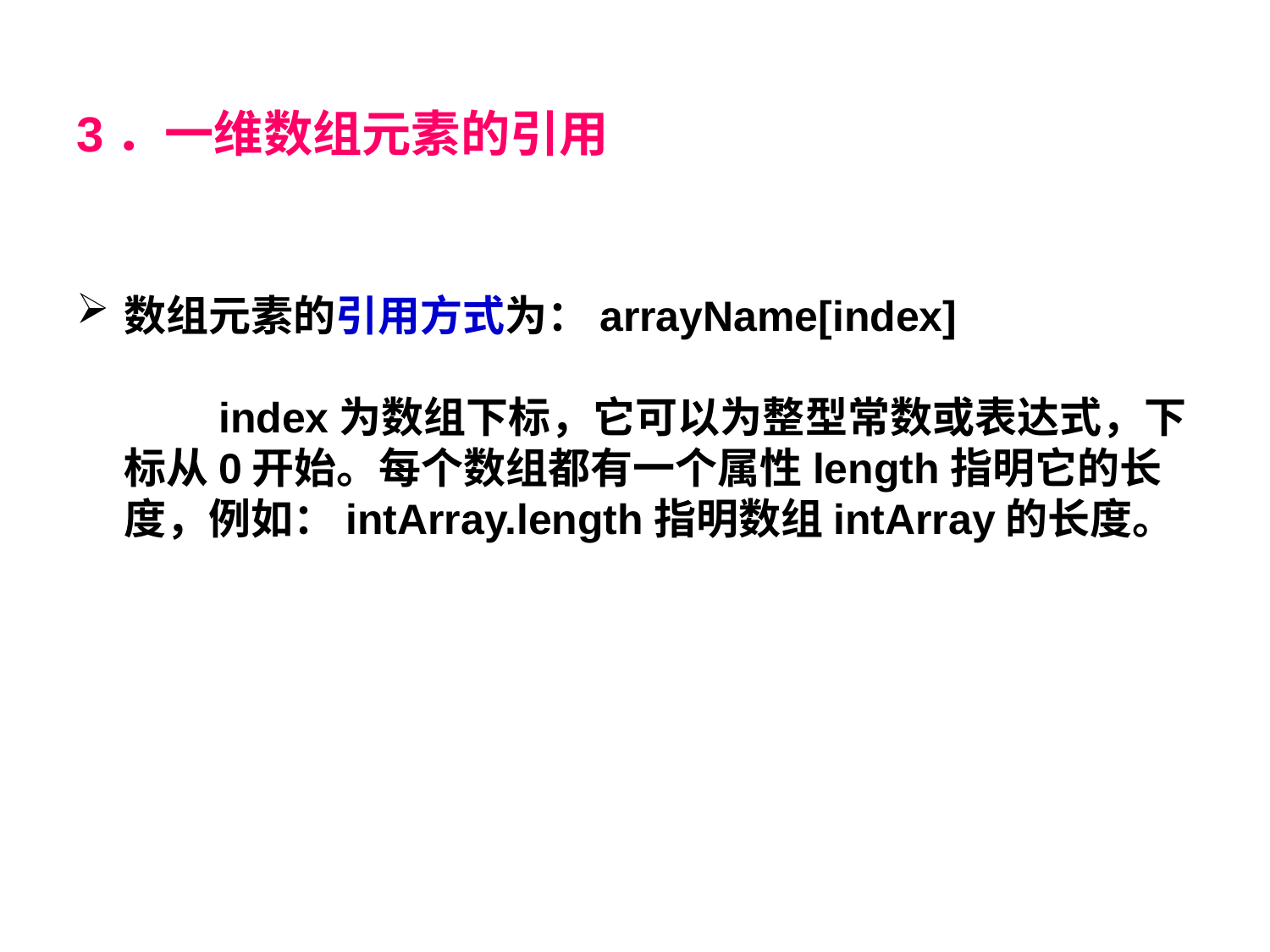

3．一维数组元素的引用
数组元素的引用方式为：arrayName[index]
　　index为数组下标，它可以为整型常数或表达式，下标从0开始。每个数组都有一个属性length指明它的长度，例如：intArray.length指明数组intArray的长度。